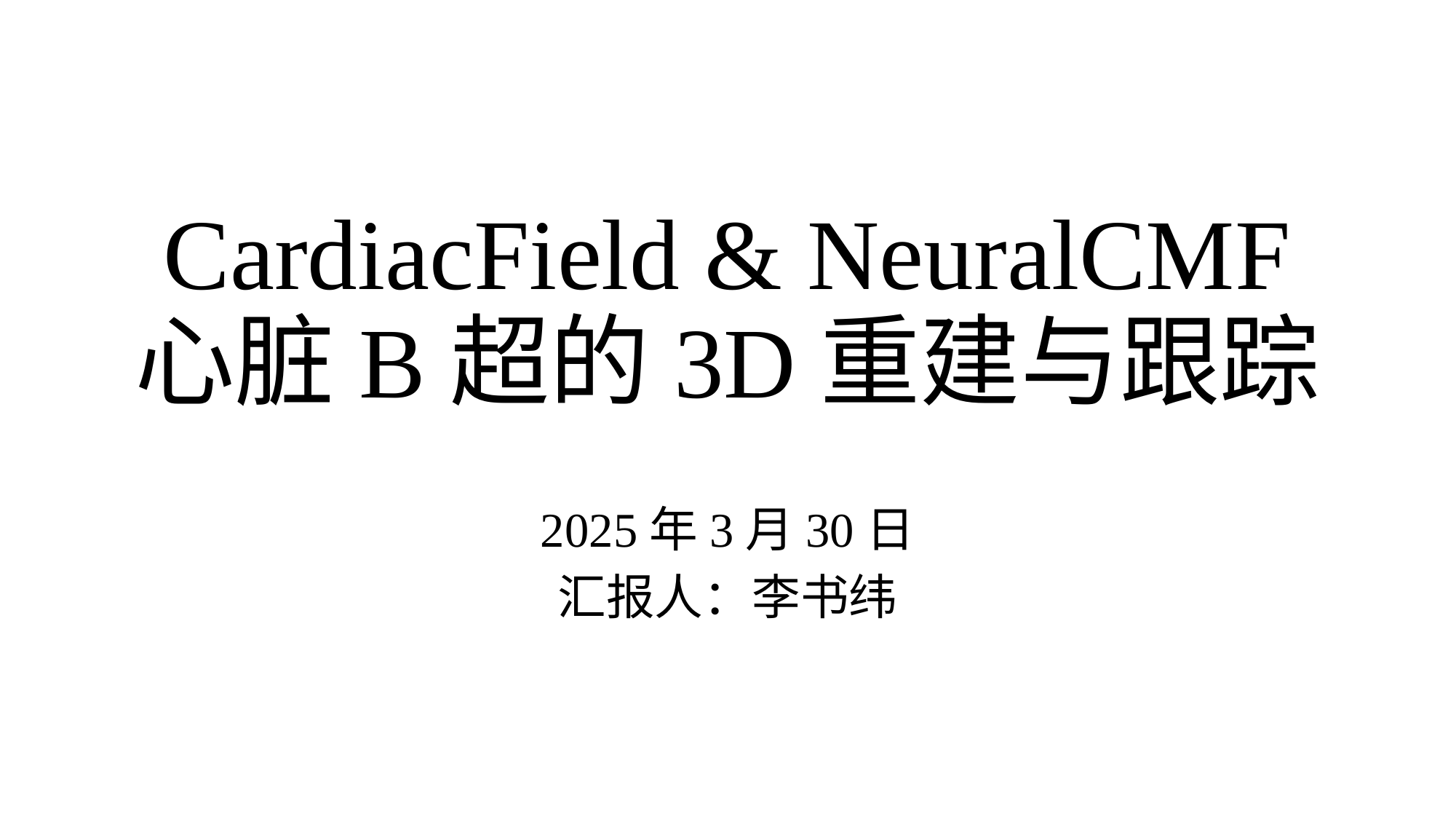

# CardiacField & NeuralCMF 心脏B超的3D重建与跟踪
2025年3月30日
汇报人：李书纬